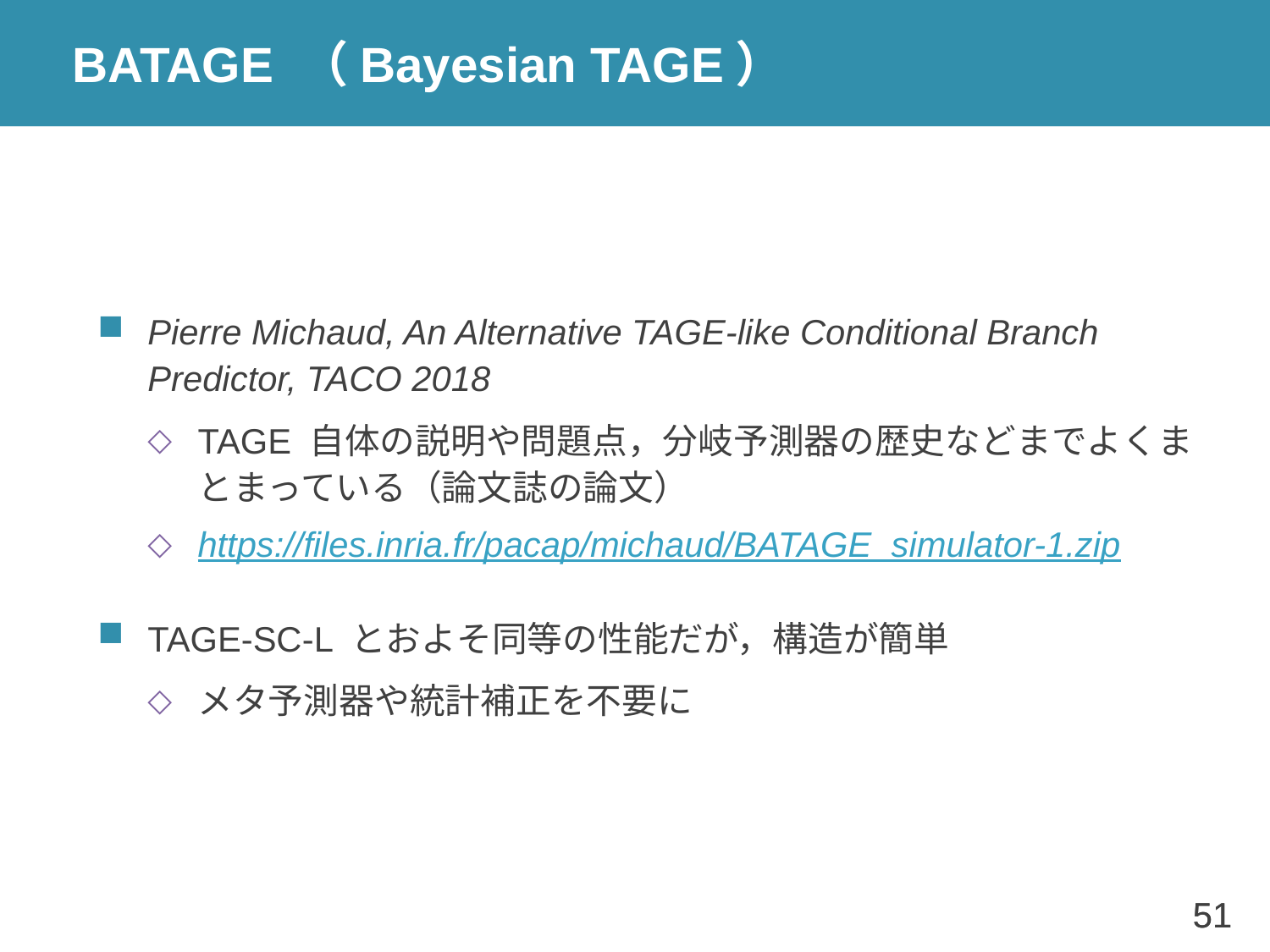

# BATAGE （Bayesian TAGE）
Pierre Michaud, An Alternative TAGE-like Conditional Branch Predictor, TACO 2018
TAGE 自体の説明や問題点，分岐予測器の歴史などまでよくまとまっている（論文誌の論文）
https://files.inria.fr/pacap/michaud/BATAGE_simulator-1.zip
TAGE-SC-L とおよそ同等の性能だが，構造が簡単
メタ予測器や統計補正を不要に